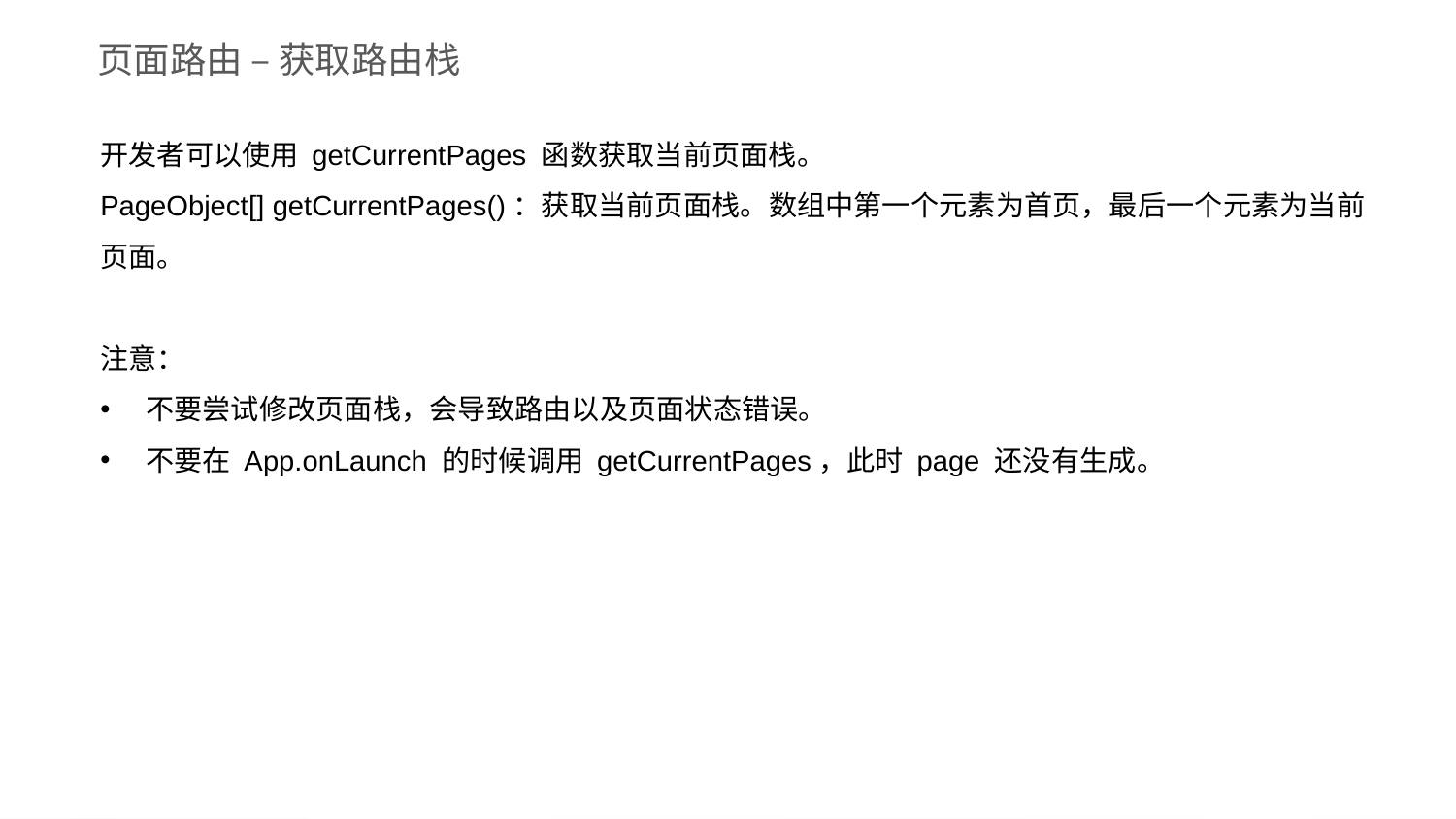

页面路由 – 获取路由栈
开发者可以使用 getCurrentPages 函数获取当前页面栈。
PageObject[] getCurrentPages()：获取当前页面栈。数组中第一个元素为首页，最后一个元素为当前页面。

注意：
不要尝试修改页面栈，会导致路由以及页面状态错误。
不要在 App.onLaunch 的时候调用 getCurrentPages，此时 page 还没有生成。